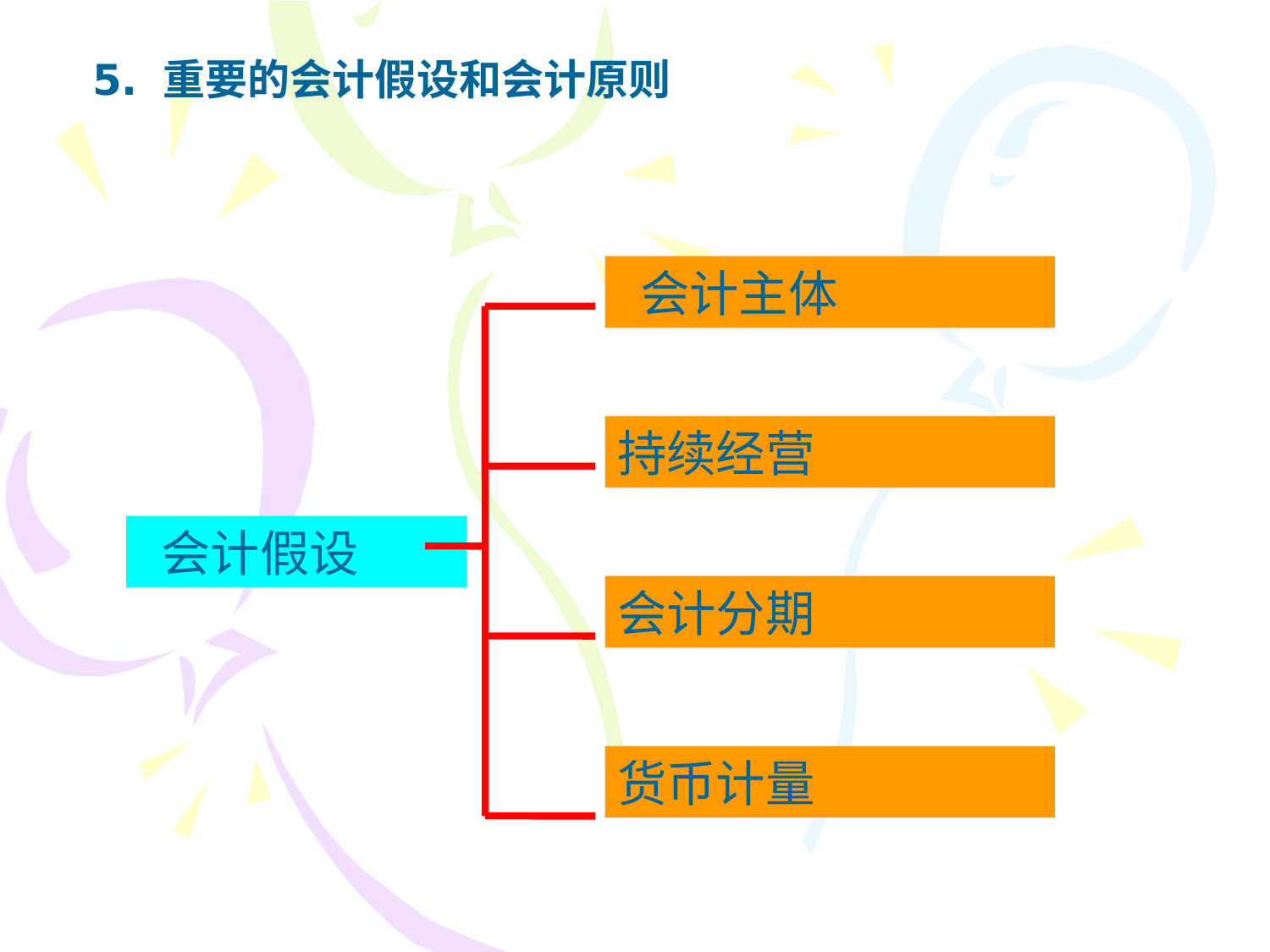

5. 重要的会计假设和会计原则
 会计主体

持续经营
 会计假设
会计分期
货币计量
58